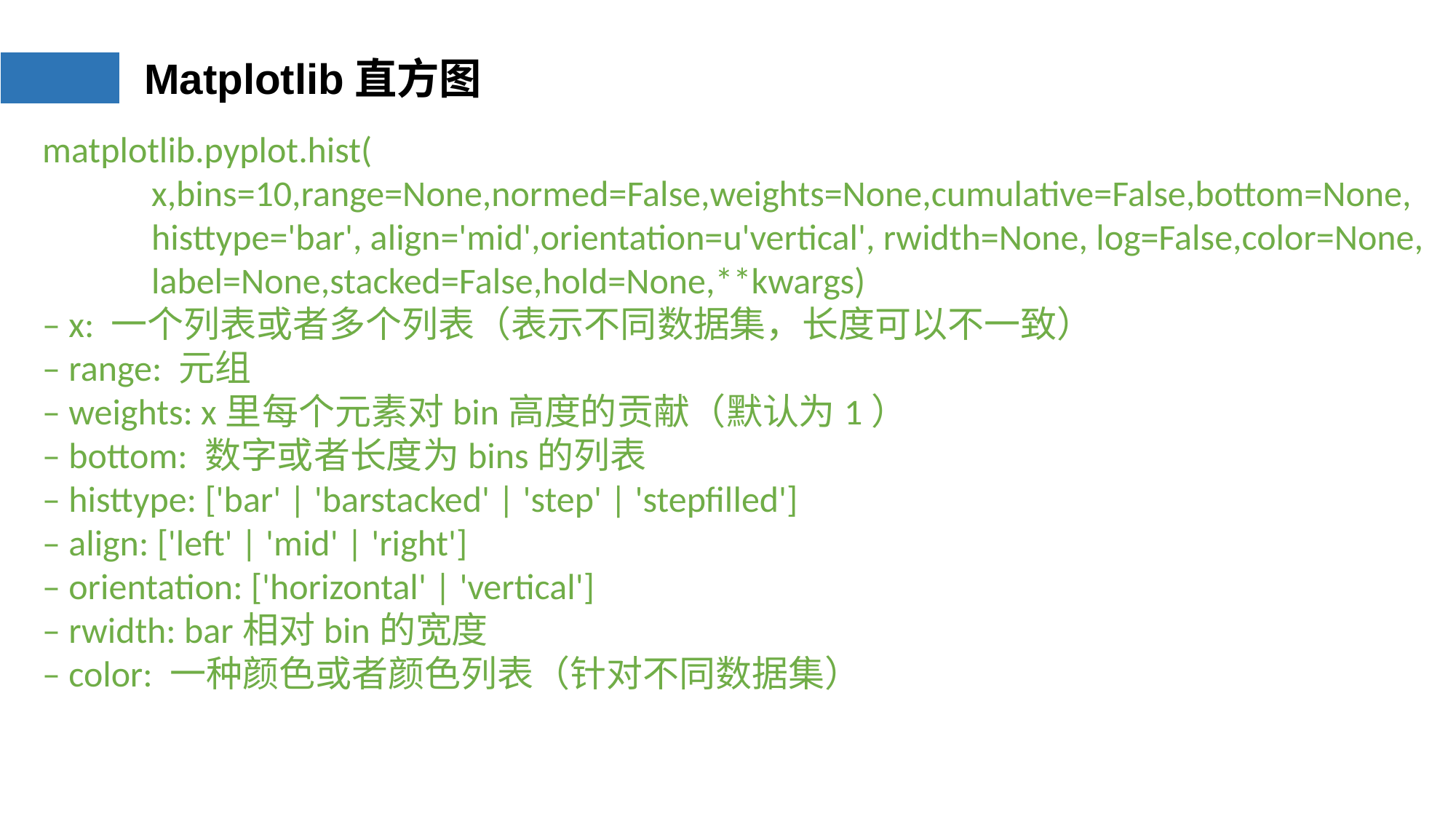

# Matplotlib直方图
matplotlib.pyplot.hist(
	x,bins=10,range=None,normed=False,weights=None,cumulative=False,bottom=None,
	histtype='bar', align='mid',orientation=u'vertical', rwidth=None, log=False,color=None, 	label=None,stacked=False,hold=None,**kwargs)
– x: 一个列表或者多个列表（表示不同数据集，长度可以不一致）
– range: 元组
– weights: x里每个元素对bin高度的贡献（默认为1）
– bottom: 数字或者长度为bins的列表
– histtype: ['bar' | 'barstacked' | 'step' | 'stepfilled']
– align: ['left' | 'mid' | 'right']
– orientation: ['horizontal' | 'vertical']
– rwidth: bar相对bin的宽度
– color: 一种颜色或者颜色列表（针对不同数据集）